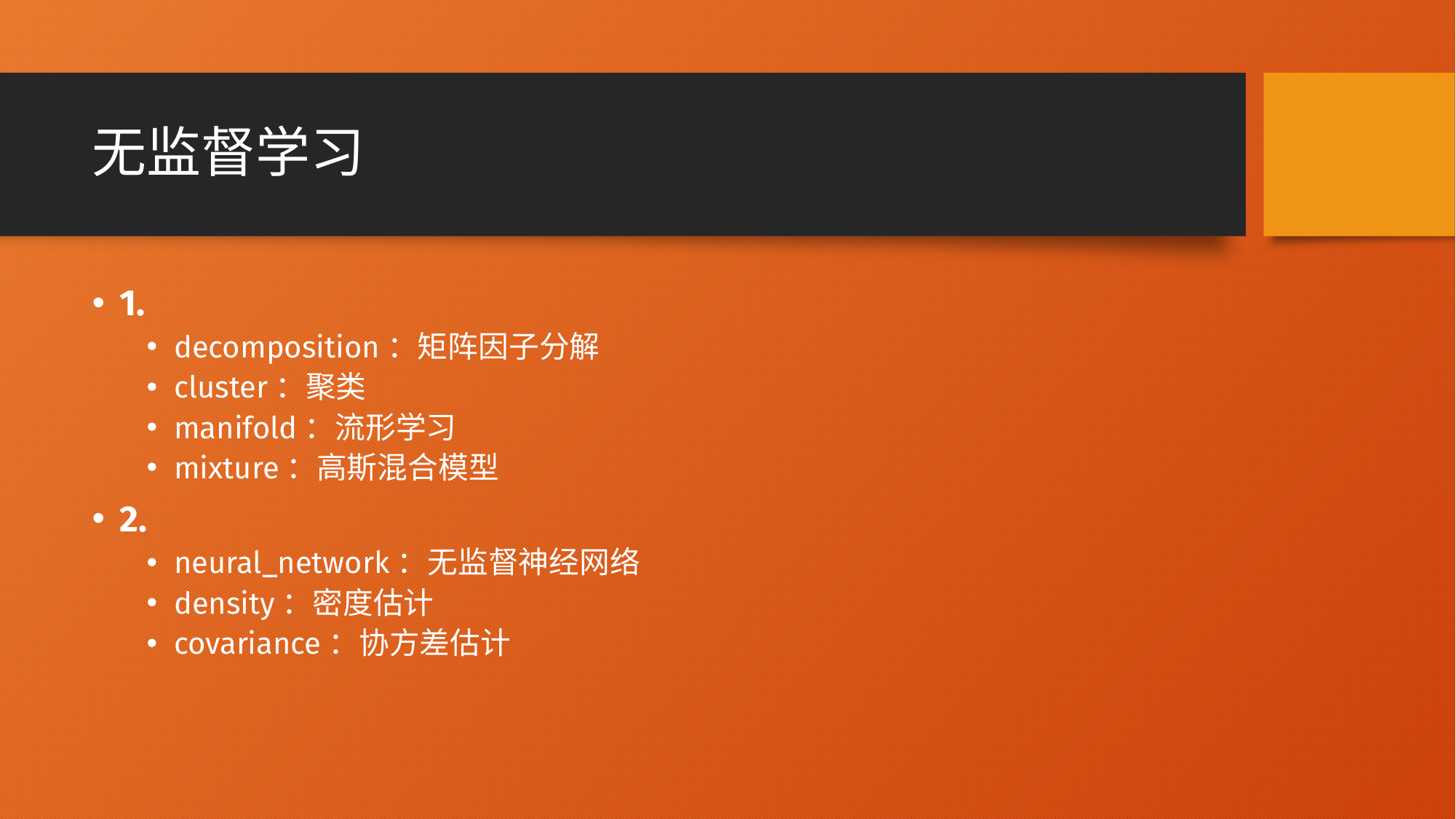

# 无监督学习
1.
decomposition：矩阵因子分解
cluster：聚类
manifold：流形学习
mixture：高斯混合模型
2.
neural_network：无监督神经网络
density：密度估计
covariance：协方差估计